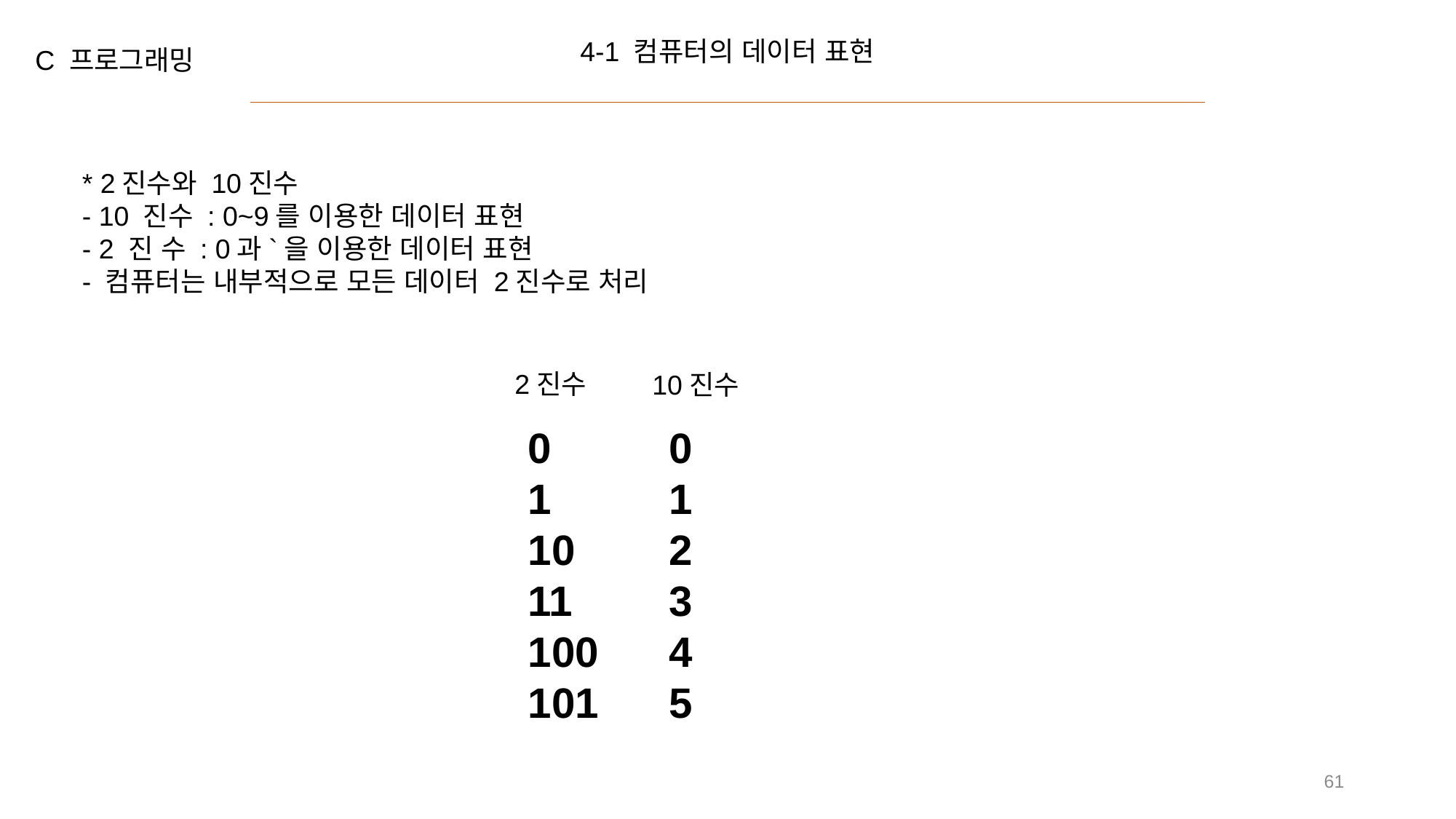

4-1 컴퓨터의 데이터 표현
C 프로그래밍
* 2진수와 10진수
- 10 진수 : 0~9를 이용한 데이터 표현
- 2 진 수 : 0과`을 이용한 데이터 표현
- 컴퓨터는 내부적으로 모든 데이터 2진수로 처리
2진수
10진수
0
1
10
11
100
101
0
1
2
3
4
5

61